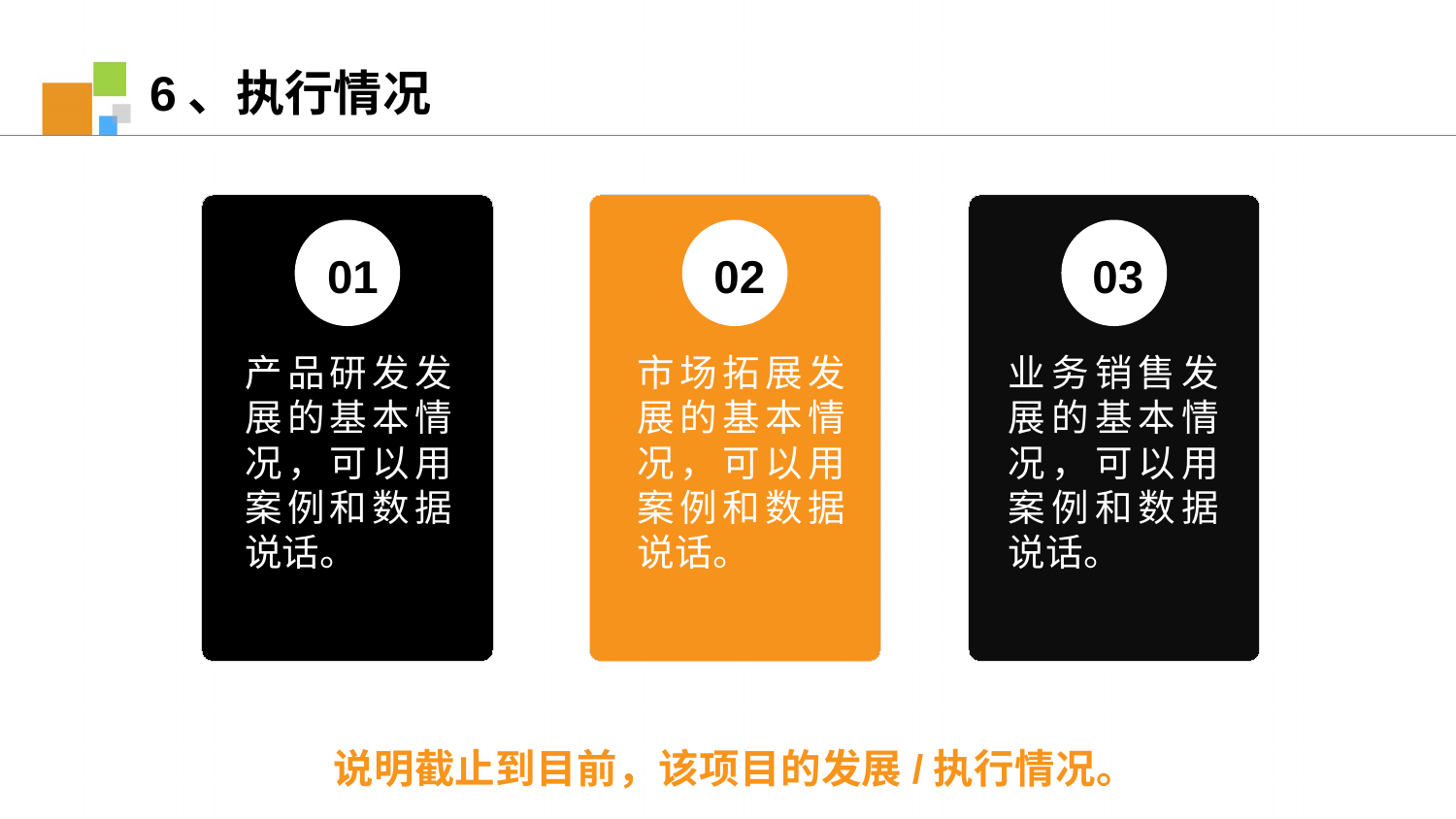

6、执行情况

01
02
03
产品研发发展的基本情况，可以用案例和数据说话。
市场拓展发展的基本情况，可以用案例和数据说话。
业务销售发展的基本情况，可以用案例和数据说话。
说明截止到目前，该项目的发展/执行情况。